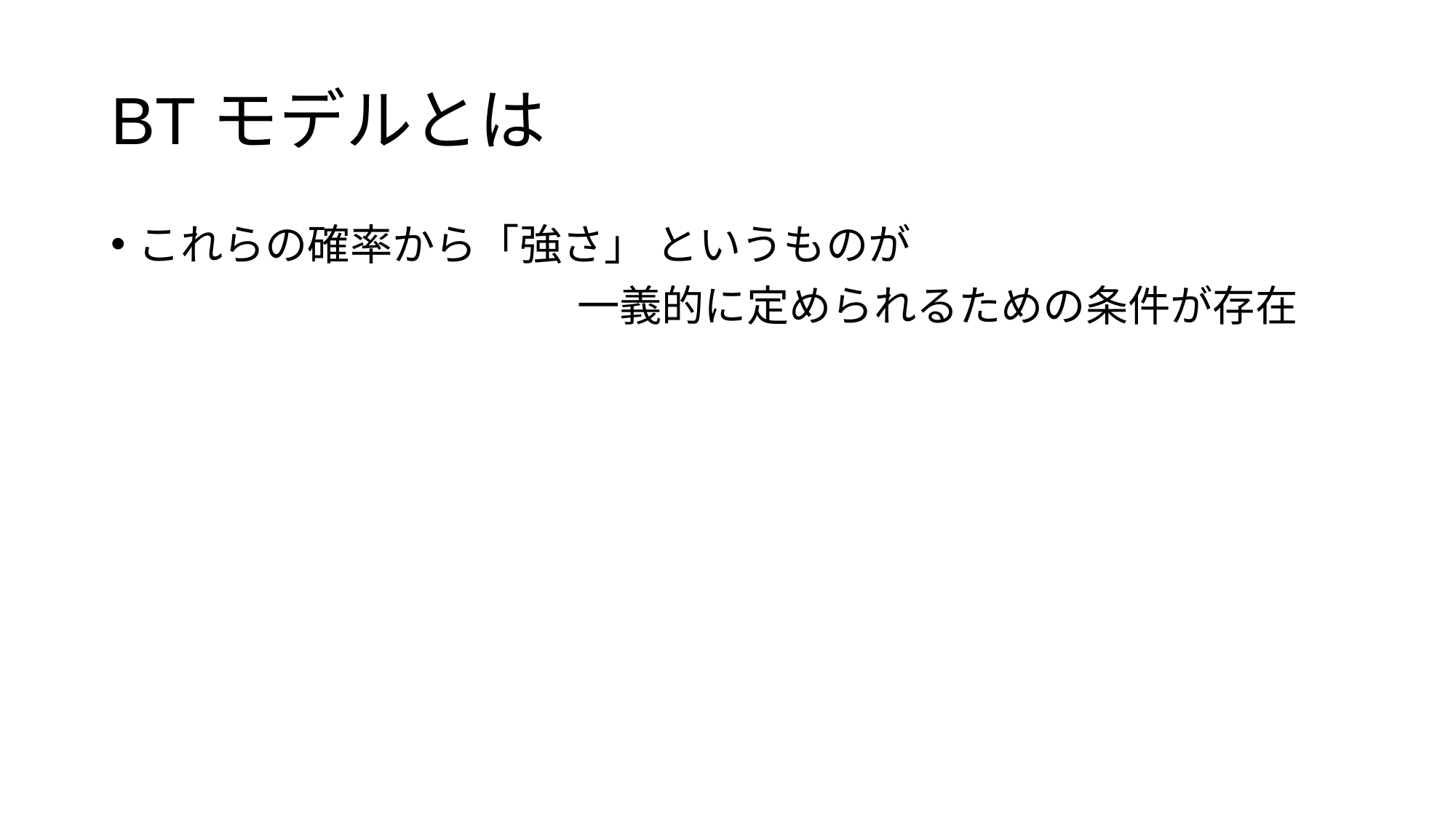

# BTモデルとは
これらの確率から「強さ」 というものが
　　　　　　　　　　　一義的に定められるための条件が存在